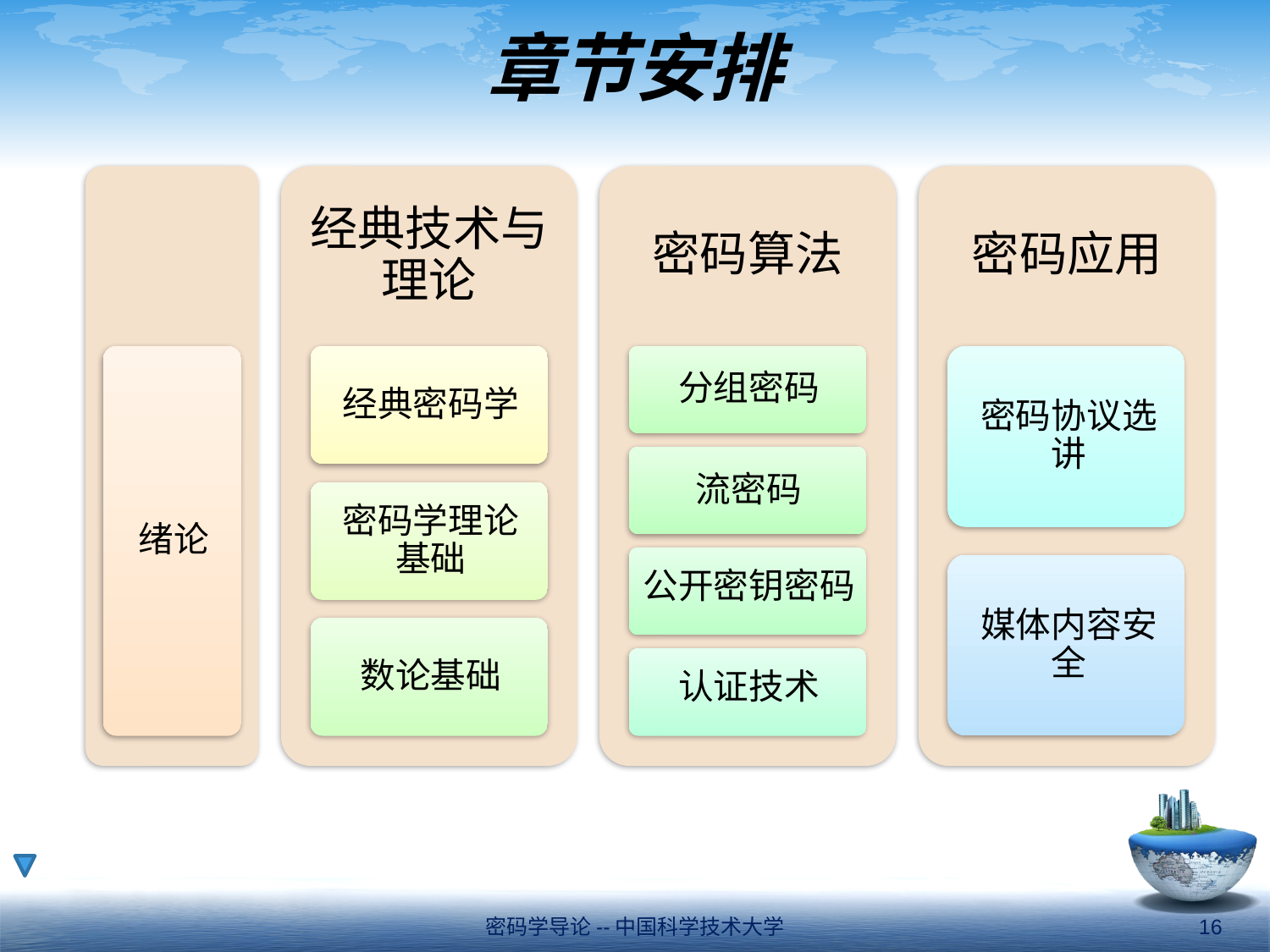

# 章节安排

绪论
经典技术与理论
经典密码学
密码学理论
基础
数论基础
密码算法
分组密码
流密码
公开密钥密码
认证技术
密码应用
密码协议选讲
媒体内容安全

密码学导论--中国科学技术大学
16